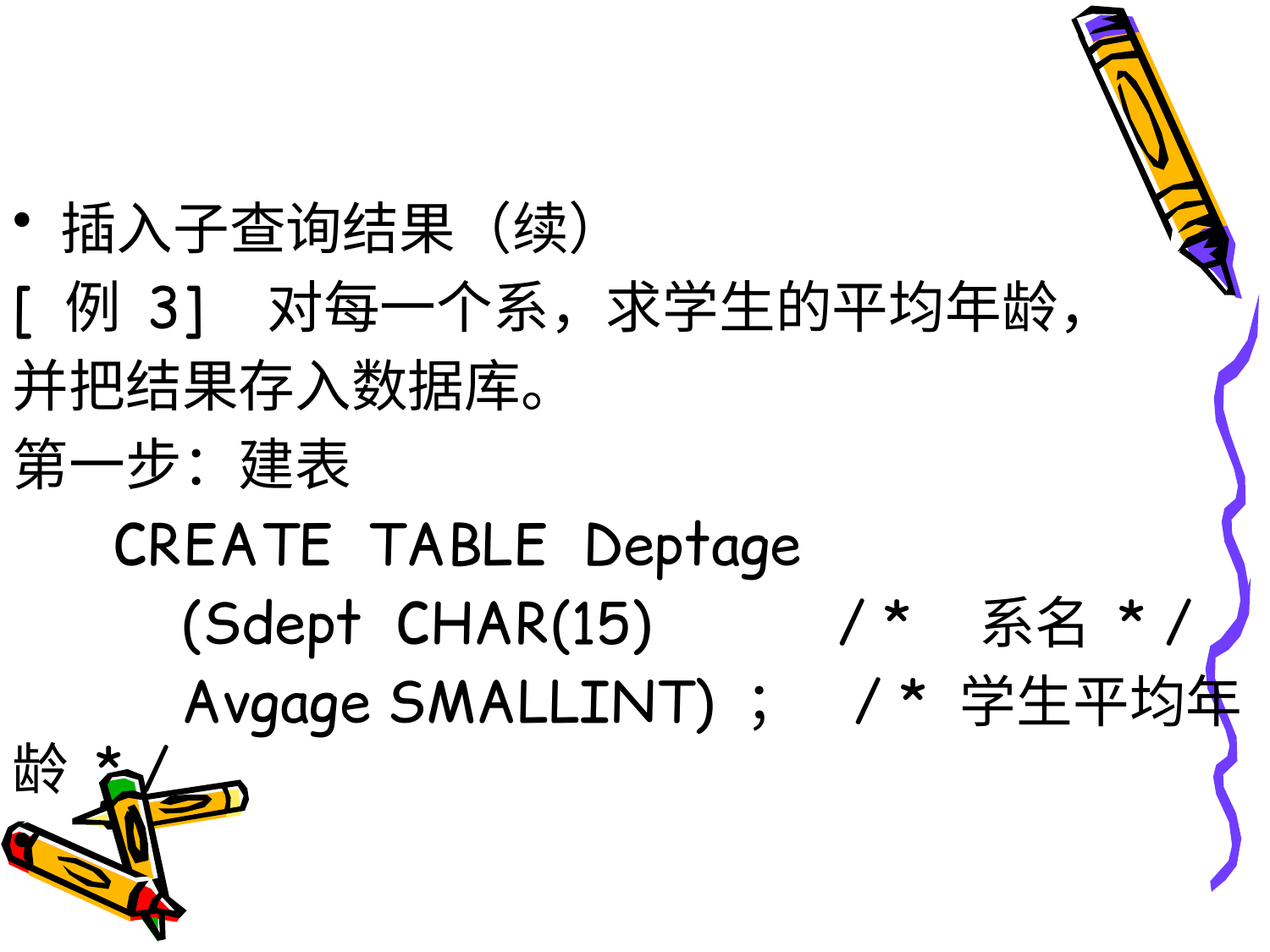

#
插入子查询结果（续）
[ 例 3]   对每一个系，求学生的平均年龄，
并把结果存入数据库。
第一步：建表
      CREATE  TABLE  Deptage
          (Sdept  CHAR(15)           / *   系名 * /
          Avgage SMALLINT) ；   / * 学生平均年龄 * /